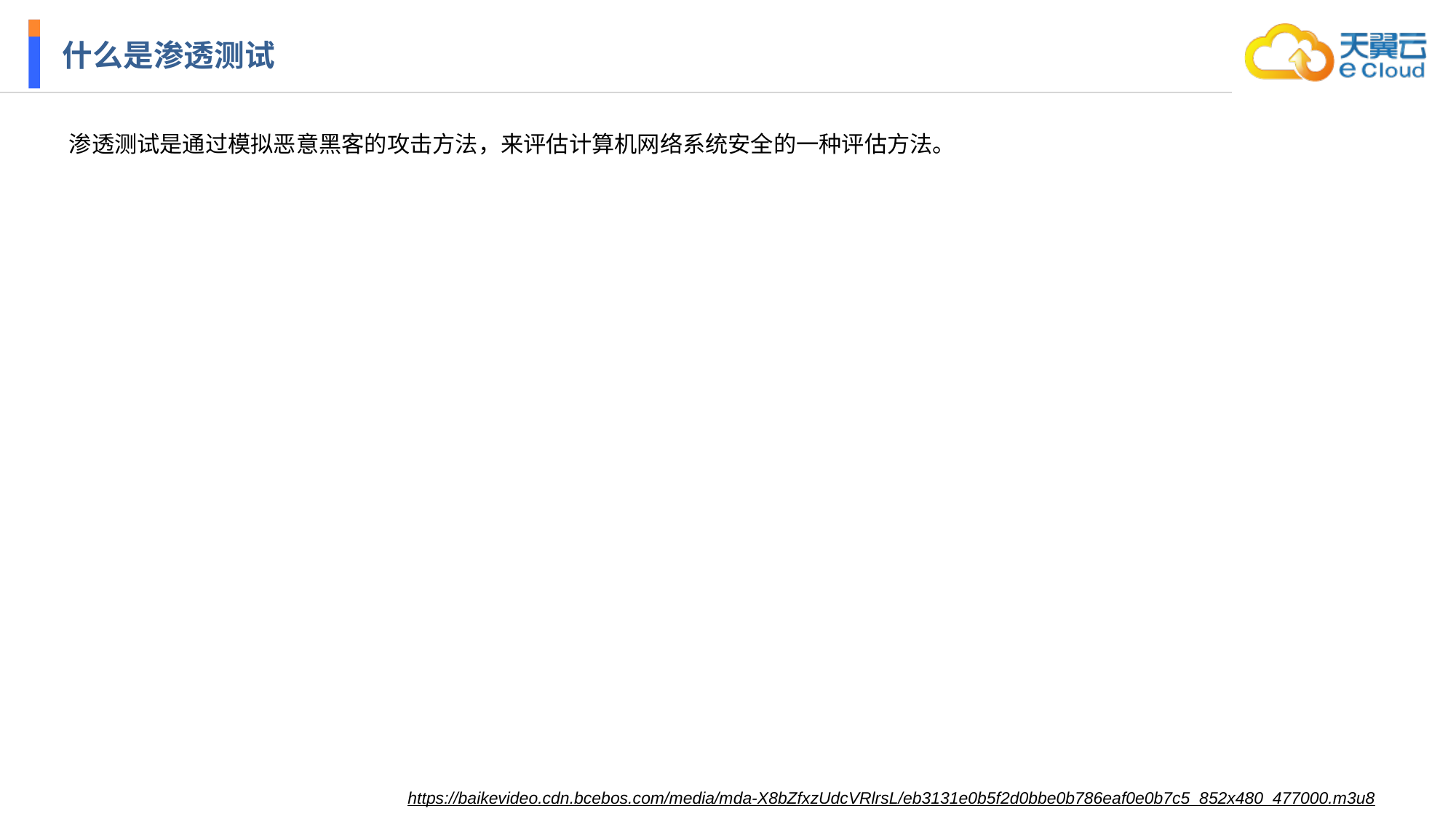

# 什么是渗透测试
渗透测试是通过模拟恶意黑客的攻击方法，来评估计算机网络系统安全的一种评估方法。

https://baikevideo.cdn.bcebos.com/media/mda-X8bZfxzUdcVRlrsL/eb3131e0b5f2d0bbe0b786eaf0e0b7c5_852x480_477000.m3u8